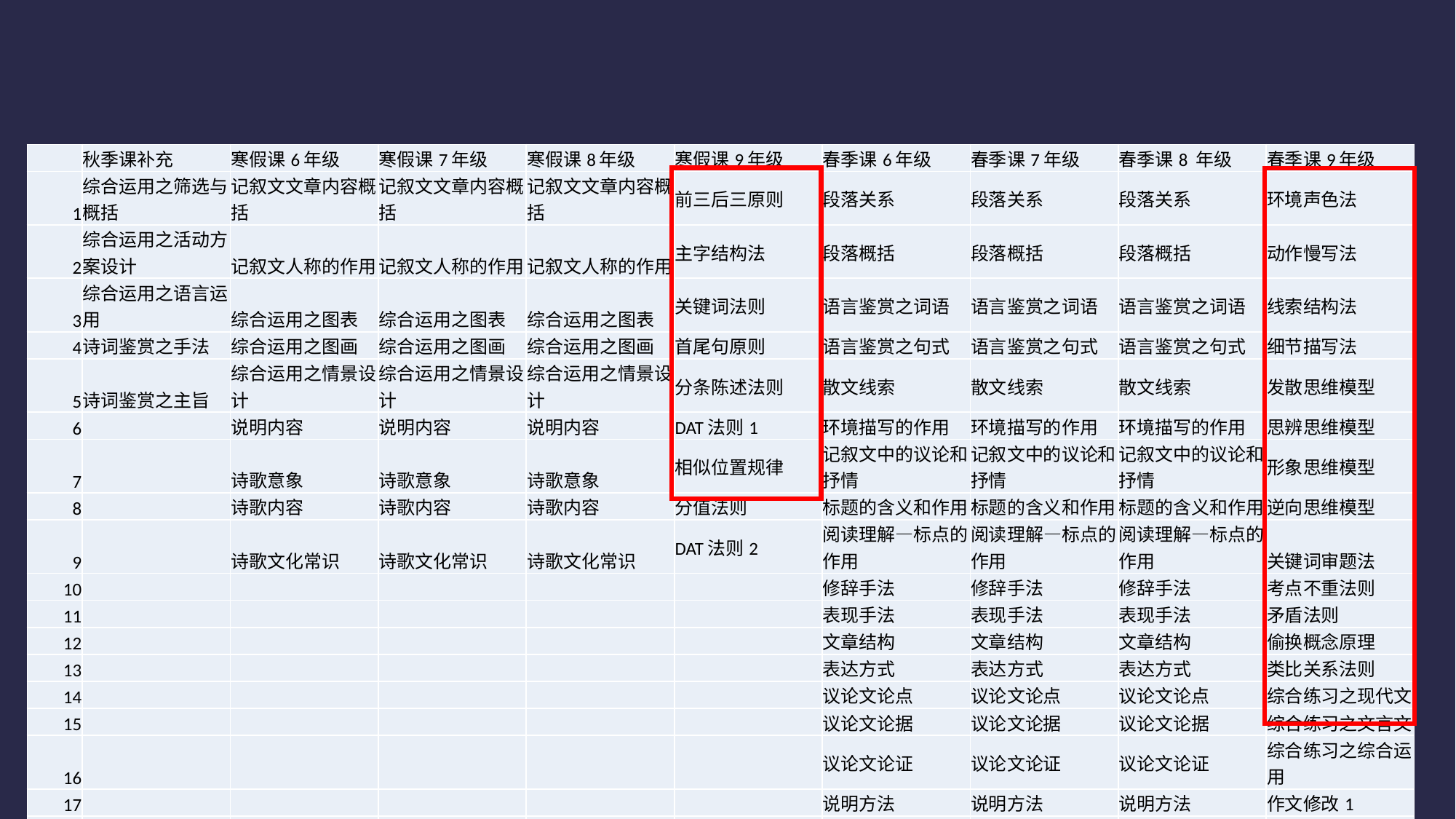

|  | 秋季课补充 | 寒假课6年级 | 寒假课7年级 | 寒假课8年级 | 寒假课9年级 | 春季课6年级 | 春季课7年级 | 春季课8 年级 | 春季课9年级 |
| --- | --- | --- | --- | --- | --- | --- | --- | --- | --- |
| 1 | 综合运用之筛选与概括 | 记叙文文章内容概括 | 记叙文文章内容概括 | 记叙文文章内容概括 | 前三后三原则 | 段落关系 | 段落关系 | 段落关系 | 环境声色法 |
| 2 | 综合运用之活动方案设计 | 记叙文人称的作用 | 记叙文人称的作用 | 记叙文人称的作用 | 主字结构法 | 段落概括 | 段落概括 | 段落概括 | 动作慢写法 |
| 3 | 综合运用之语言运用 | 综合运用之图表 | 综合运用之图表 | 综合运用之图表 | 关键词法则 | 语言鉴赏之词语 | 语言鉴赏之词语 | 语言鉴赏之词语 | 线索结构法 |
| 4 | 诗词鉴赏之手法 | 综合运用之图画 | 综合运用之图画 | 综合运用之图画 | 首尾句原则 | 语言鉴赏之句式 | 语言鉴赏之句式 | 语言鉴赏之句式 | 细节描写法 |
| 5 | 诗词鉴赏之主旨 | 综合运用之情景设计 | 综合运用之情景设计 | 综合运用之情景设计 | 分条陈述法则 | 散文线索 | 散文线索 | 散文线索 | 发散思维模型 |
| 6 |  | 说明内容 | 说明内容 | 说明内容 | DAT法则1 | 环境描写的作用 | 环境描写的作用 | 环境描写的作用 | 思辨思维模型 |
| 7 |  | 诗歌意象 | 诗歌意象 | 诗歌意象 | 相似位置规律 | 记叙文中的议论和抒情 | 记叙文中的议论和抒情 | 记叙文中的议论和抒情 | 形象思维模型 |
| 8 |  | 诗歌内容 | 诗歌内容 | 诗歌内容 | 分值法则 | 标题的含义和作用 | 标题的含义和作用 | 标题的含义和作用 | 逆向思维模型 |
| 9 |  | 诗歌文化常识 | 诗歌文化常识 | 诗歌文化常识 | DAT法则2 | 阅读理解—标点的作用 | 阅读理解—标点的作用 | 阅读理解—标点的作用 | 关键词审题法 |
| 10 |  |  |  |  |  | 修辞手法 | 修辞手法 | 修辞手法 | 考点不重法则 |
| 11 |  |  |  |  |  | 表现手法 | 表现手法 | 表现手法 | 矛盾法则 |
| 12 |  |  |  |  |  | 文章结构 | 文章结构 | 文章结构 | 偷换概念原理 |
| 13 |  |  |  |  |  | 表达方式 | 表达方式 | 表达方式 | 类比关系法则 |
| 14 |  |  |  |  |  | 议论文论点 | 议论文论点 | 议论文论点 | 综合练习之现代文 |
| 15 |  |  |  |  |  | 议论文论据 | 议论文论据 | 议论文论据 | 综合练习之文言文 |
| 16 |  |  |  |  |  | 议论文论证 | 议论文论证 | 议论文论证 | 综合练习之综合运用 |
| 17 |  |  |  |  |  | 说明方法 | 说明方法 | 说明方法 | 作文修改1 |
| 18 |  |  |  |  |  | 记叙顺序 | 记叙顺序 | 记叙顺序 | 作文修改1 |